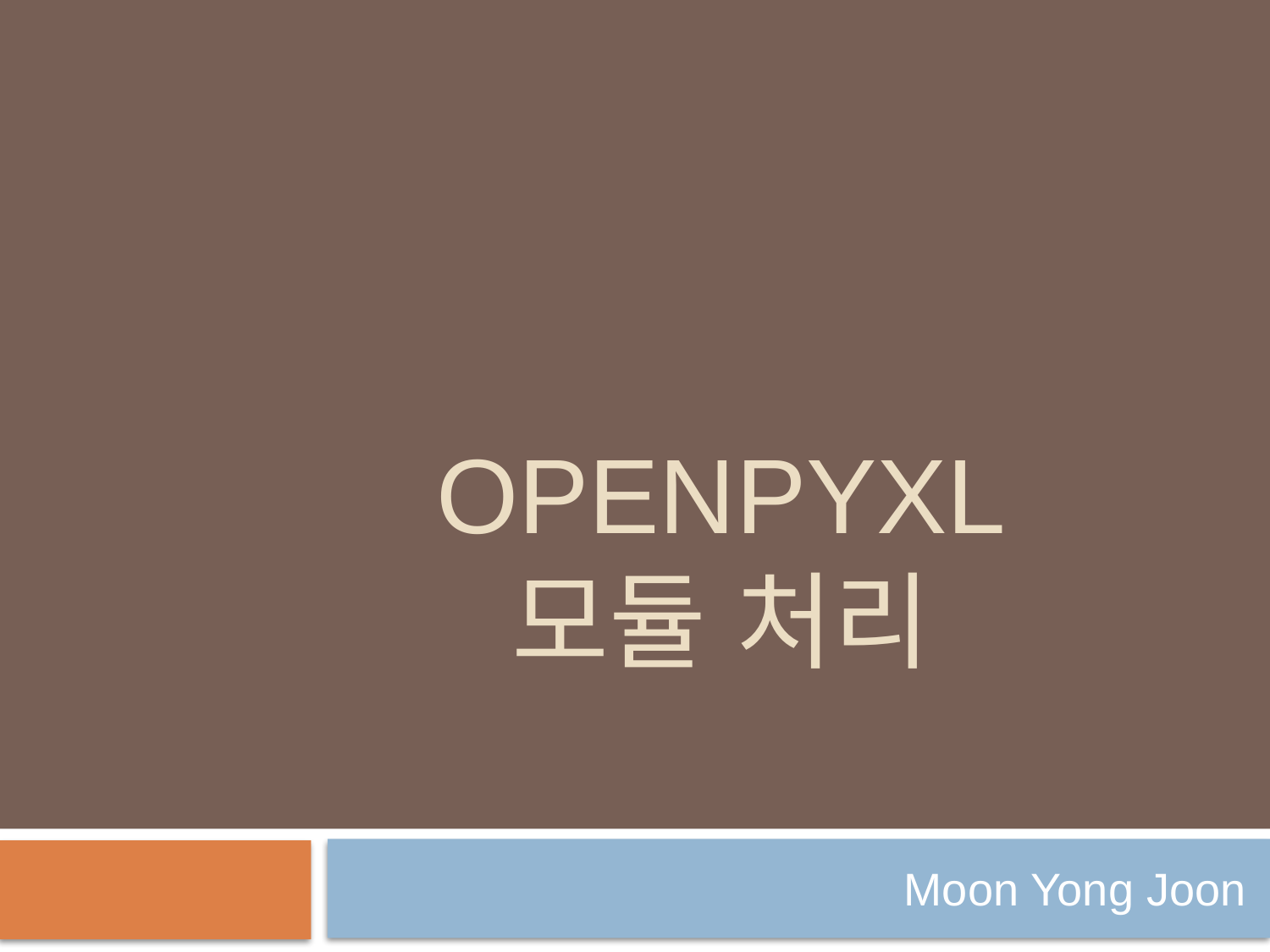

# Openpyxl 모듈 처리
Moon Yong Joon